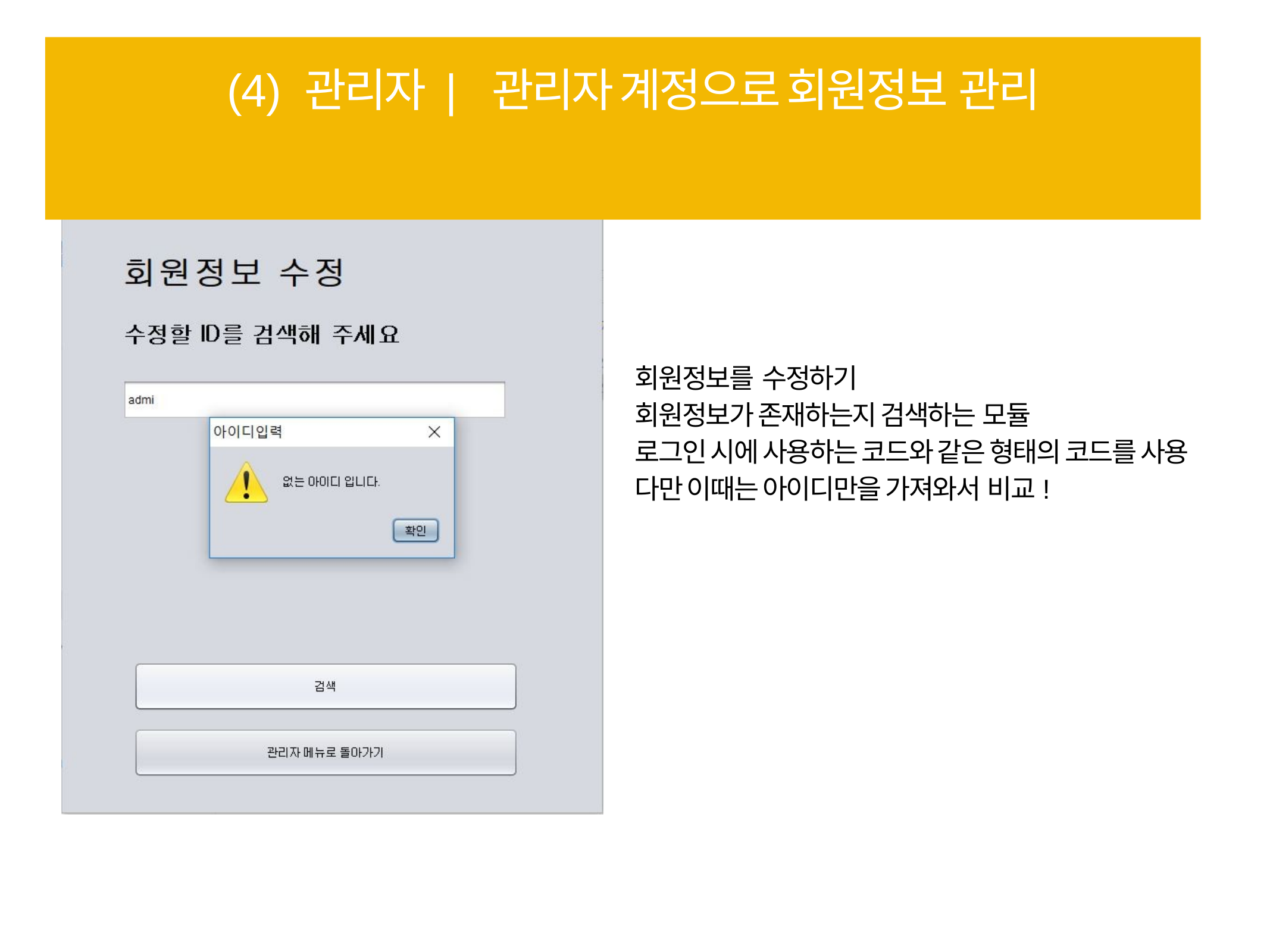

# (4) 관리자 | 관리자 계정으로 회원정보 관리

회원정보를 수정하기
회원정보가 존재하는지 검색하는 모듈
로그인 시에 사용하는 코드와 같은 형태의 코드를 사용  다만 이때는 아이디만을 가져와서 비교!